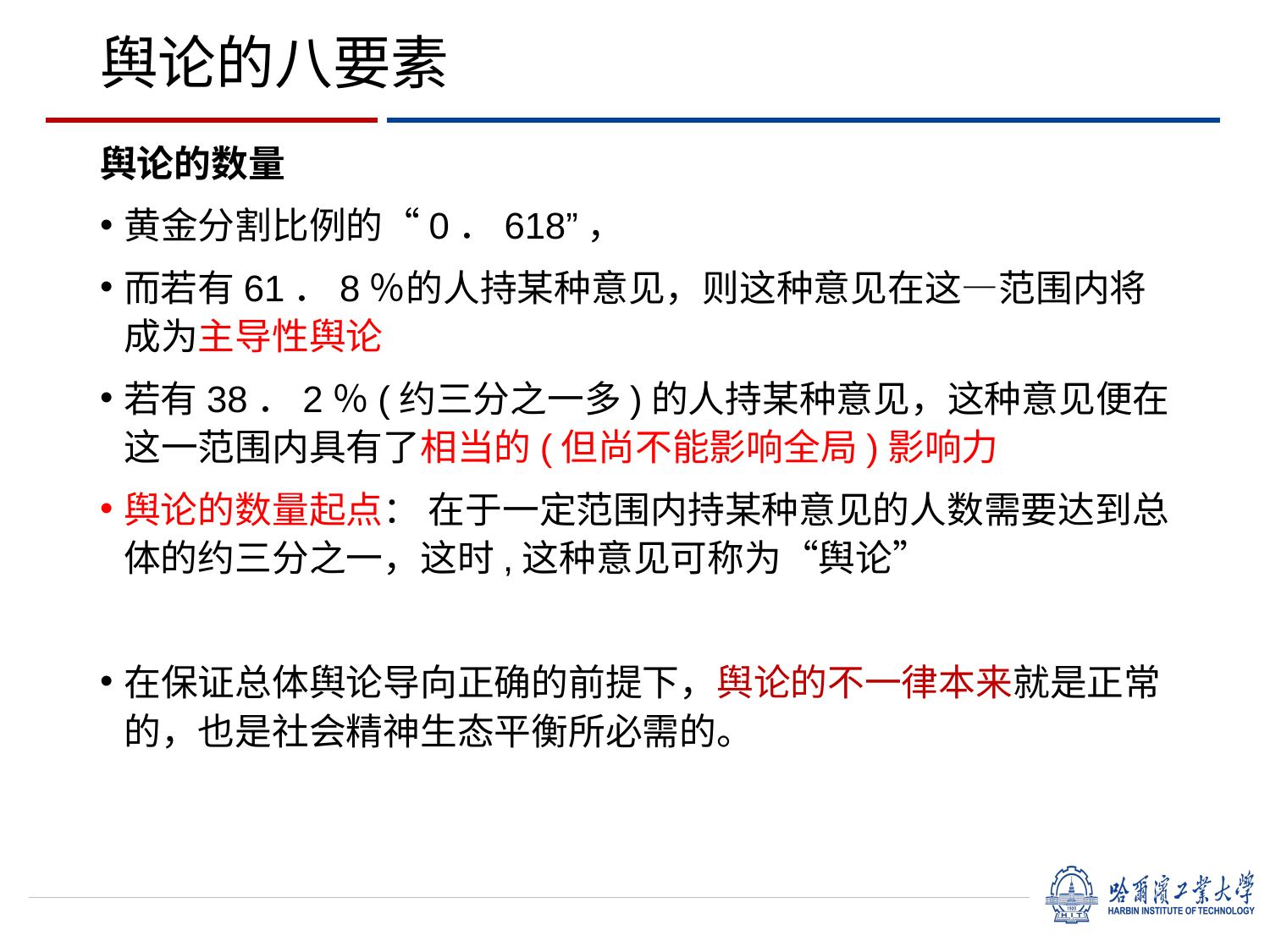

# 舆论的八要素
舆论的数量
黄金分割比例的“0．618”，
而若有61．8％的人持某种意见，则这种意见在这—范围内将成为主导性舆论
若有38．2％(约三分之一多)的人持某种意见，这种意见便在这一范围内具有了相当的(但尚不能影响全局)影响力
舆论的数量起点： 在于一定范围内持某种意见的人数需要达到总体的约三分之一，这时,这种意见可称为“舆论”

在保证总体舆论导向正确的前提下，舆论的不一律本来就是正常的，也是社会精神生态平衡所必需的。